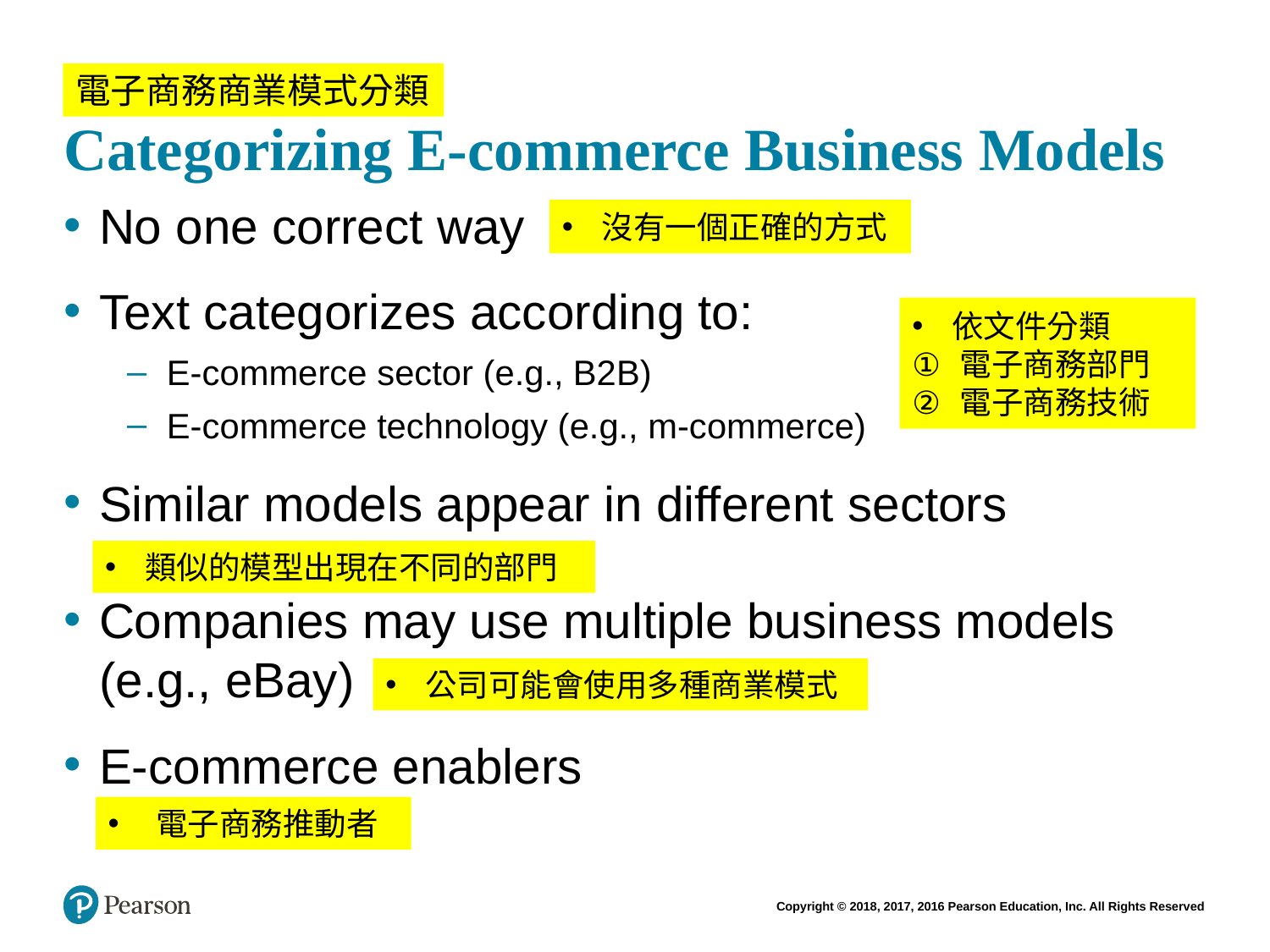

# Categorizing E-commerce Business Models
電子商務商業模式分類
No one correct way
Text categorizes according to:
E-commerce sector (e.g., B2B)
E-commerce technology (e.g., m-commerce)
Similar models appear in different sectors
Companies may use multiple business models (e.g., eBay)
E-commerce enablers

沒有一個正確的方式
依文件分類
電子商務部門
電子商務技術
類似的模型出現在不同的部門
公司可能會使用多種商業模式
電子商務推動者